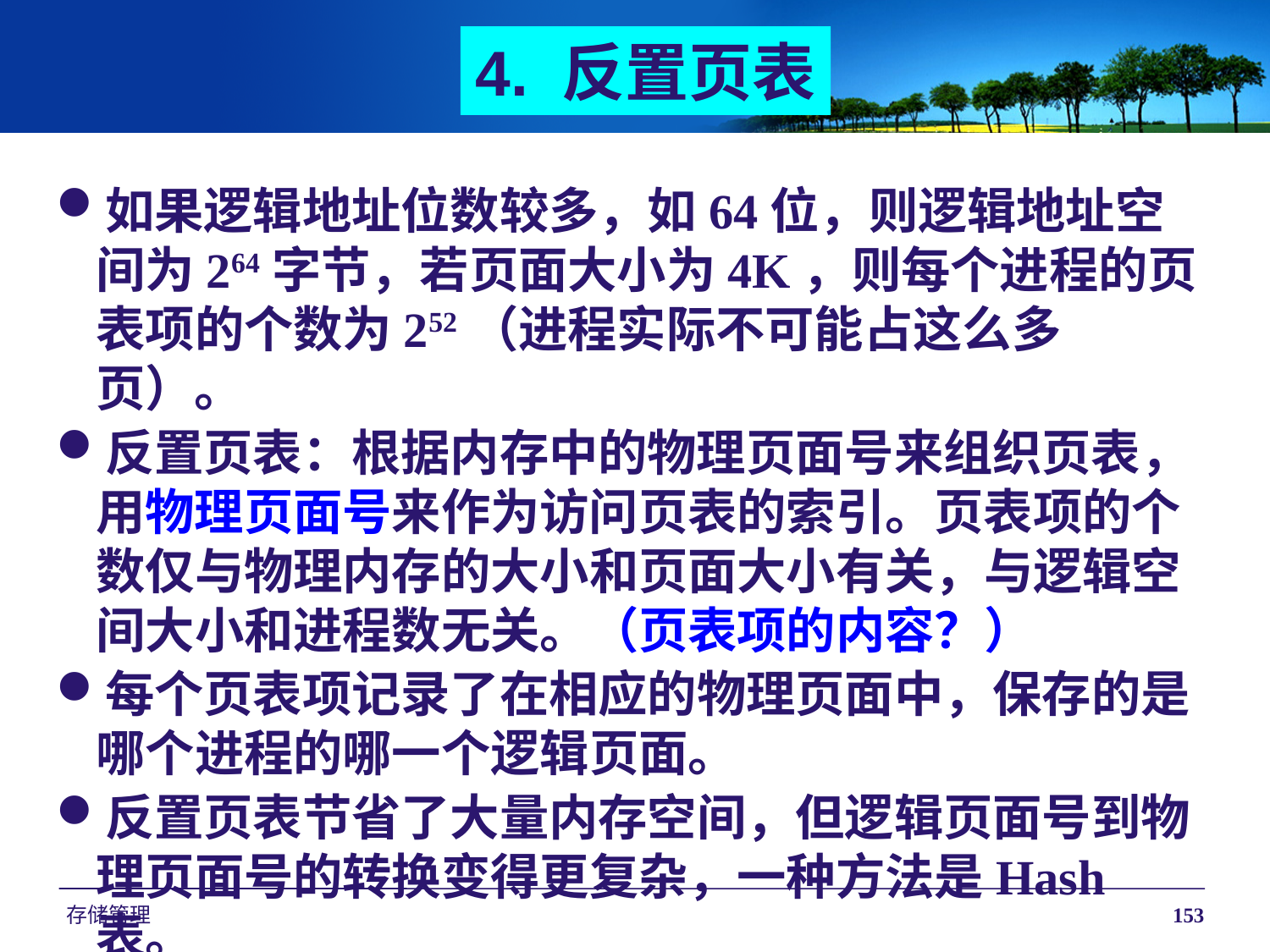

4. 反置页表
如果逻辑地址位数较多，如64位，则逻辑地址空间为264字节，若页面大小为4K，则每个进程的页表项的个数为252（进程实际不可能占这么多页）。
反置页表：根据内存中的物理页面号来组织页表，用物理页面号来作为访问页表的索引。页表项的个数仅与物理内存的大小和页面大小有关，与逻辑空间大小和进程数无关。（页表项的内容？）
每个页表项记录了在相应的物理页面中，保存的是哪个进程的哪一个逻辑页面。
反置页表节省了大量内存空间，但逻辑页面号到物理页面号的转换变得更复杂，一种方法是Hash表。
存储管理
153